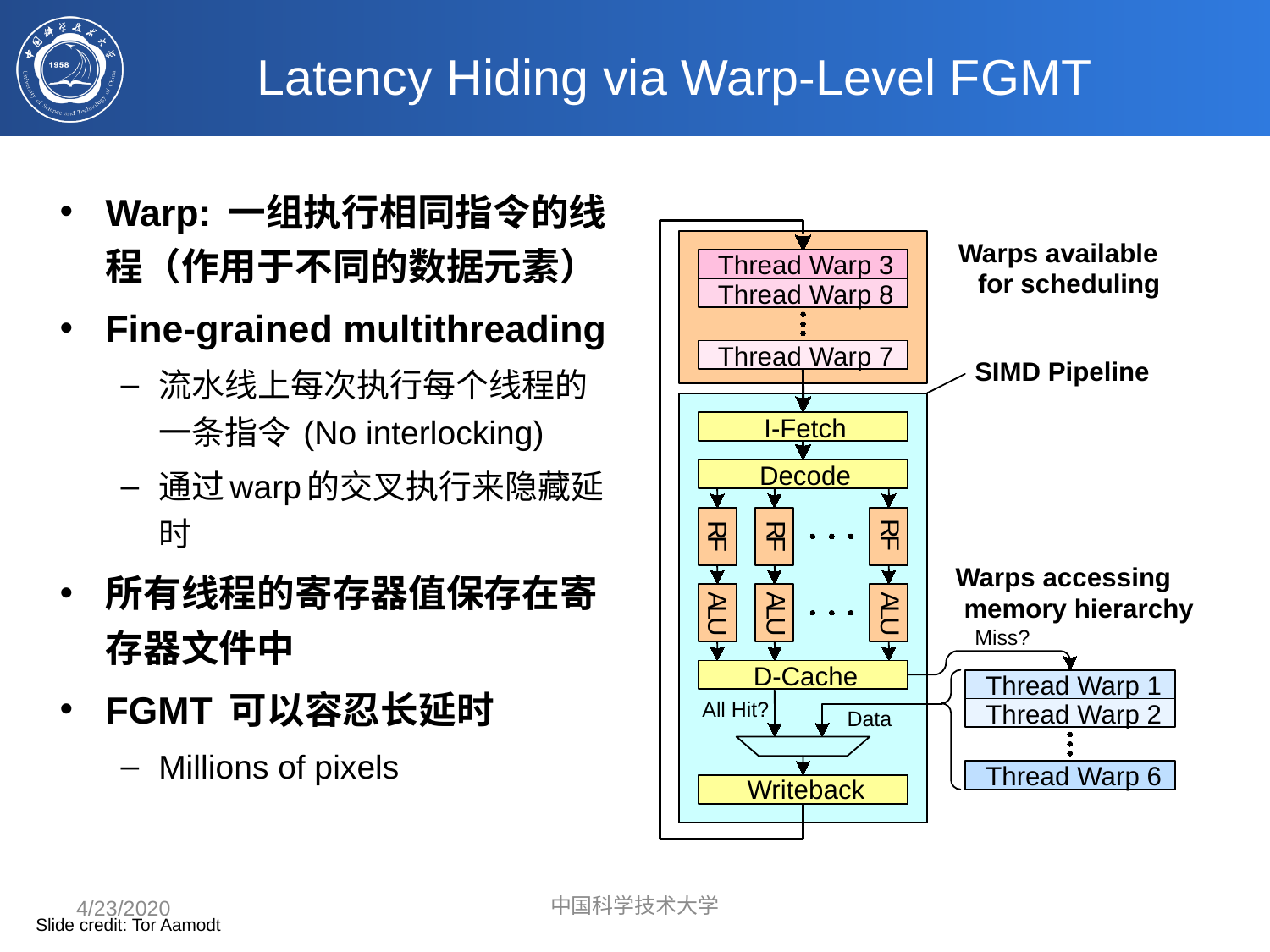

# Latency Hiding via Warp-Level FGMT
Warp: 一组执行相同指令的线程（作用于不同的数据元素）
Fine-grained multithreading
流水线上每次执行每个线程的一条指令 (No interlocking)
通过warp的交叉执行来隐藏延时
所有线程的寄存器值保存在寄存器文件中
FGMT 可以容忍长延时
Millions of pixels

Warps available
Thread Warp 3

for scheduling
Thread Warp 8

Thread Warp 7

SIMD Pipeline

I-Fetch

Decode

R
R
R
F
F
F

Warps accessing

A
A
A
memory hierarchy
L
L
L

U
U
U
Miss?

D-Cache

Thread Warp 1

All Hit?
Thread Warp 2

Data

Thread Warp 6

Writeback

4/23/2020
中国科学技术大学
Slide credit: Tor Aamodt